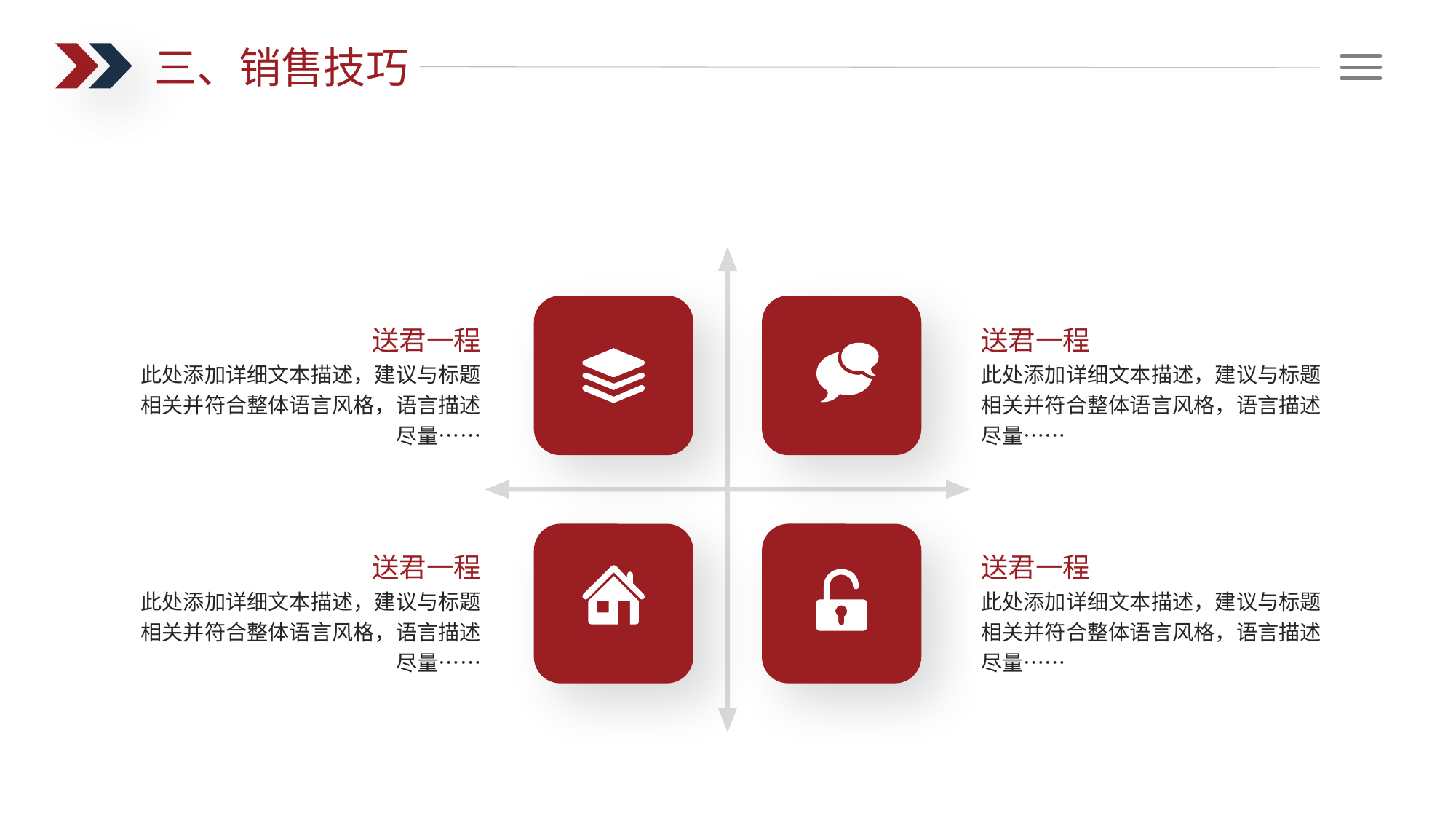

三、销售技巧

送君一程
此处添加详细文本描述，建议与标题相关并符合整体语言风格，语言描述尽量……
送君一程
此处添加详细文本描述，建议与标题相关并符合整体语言风格，语言描述尽量……
送君一程
此处添加详细文本描述，建议与标题相关并符合整体语言风格，语言描述尽量……
送君一程
此处添加详细文本描述，建议与标题相关并符合整体语言风格，语言描述尽量……